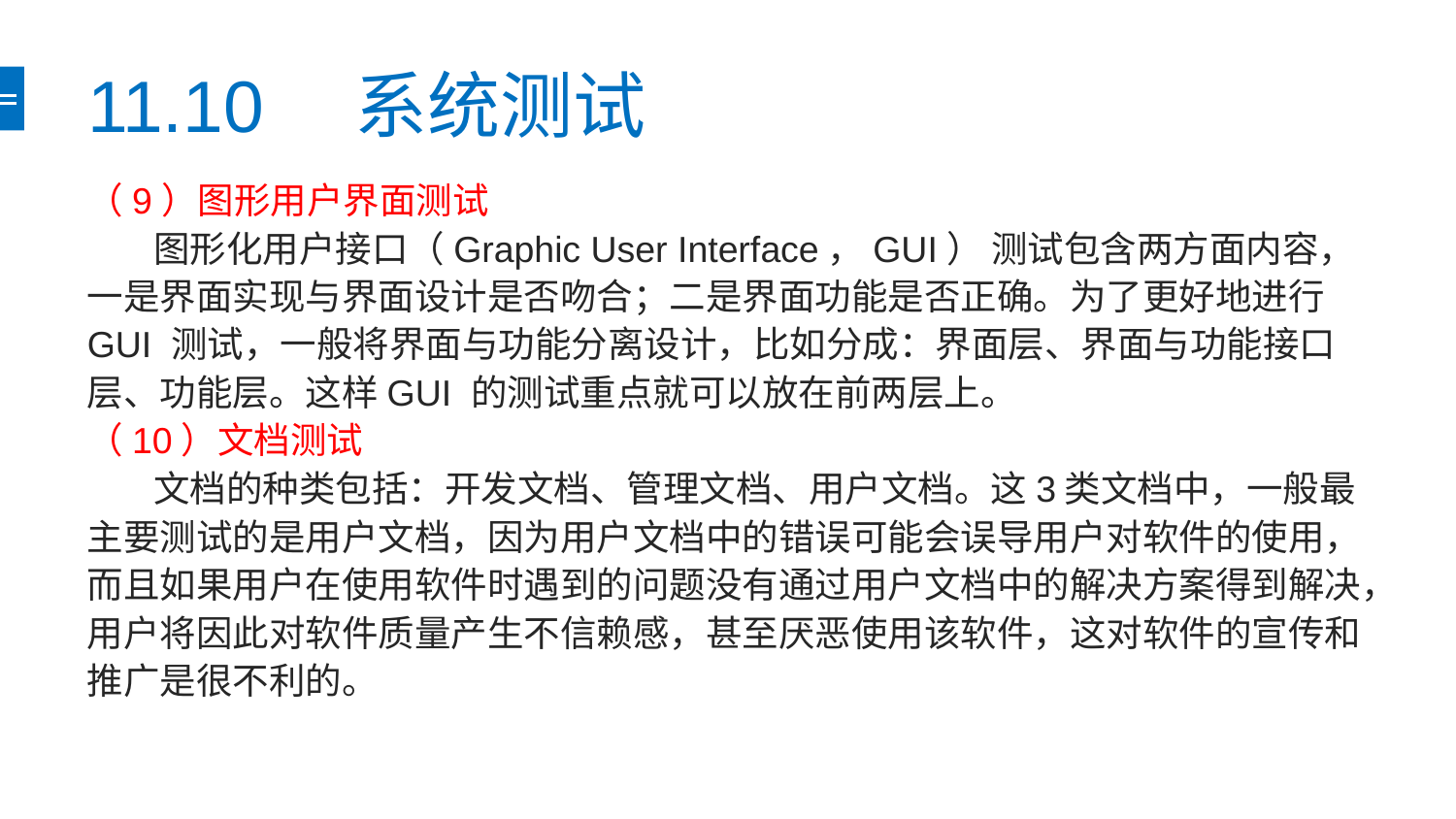

# 11.10　系统测试
（9）图形用户界面测试
       图形化用户接口（Graphic User Interface，GUI） 测试包含两方面内容，一是界面实现与界面设计是否吻合；二是界面功能是否正确。为了更好地进行GUI 测试，一般将界面与功能分离设计，比如分成：界面层、界面与功能接口层、功能层。这样GUI 的测试重点就可以放在前两层上。
（10）文档测试
       文档的种类包括：开发文档、管理文档、用户文档。这3类文档中，一般最主要测试的是用户文档，因为用户文档中的错误可能会误导用户对软件的使用，而且如果用户在使用软件时遇到的问题没有通过用户文档中的解决方案得到解决，用户将因此对软件质量产生不信赖感，甚至厌恶使用该软件，这对软件的宣传和推广是很不利的。